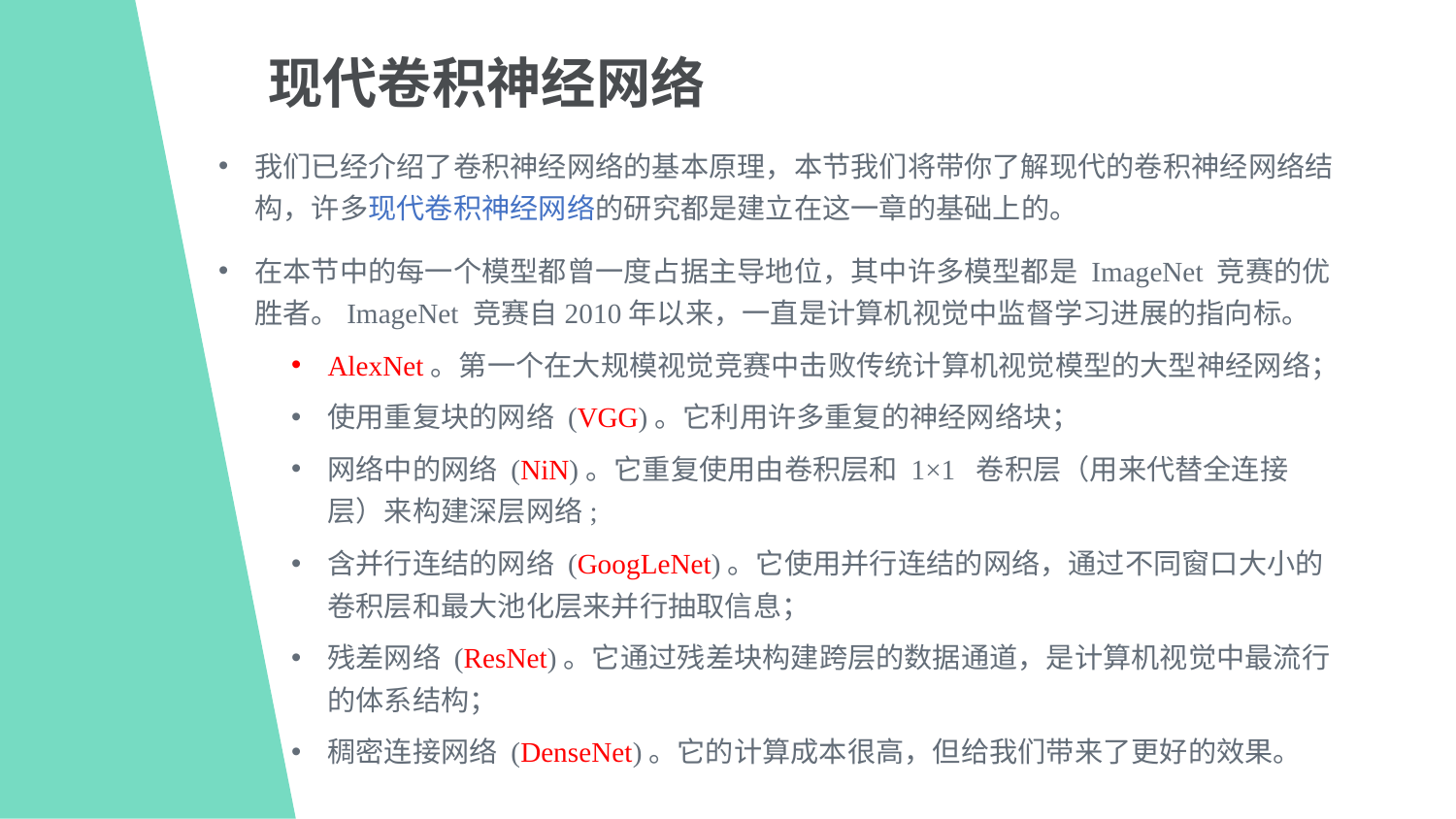

现代卷积神经网络
我们已经介绍了卷积神经网络的基本原理，本节我们将带你了解现代的卷积神经网络结构，许多现代卷积神经网络的研究都是建立在这一章的基础上的。
在本节中的每一个模型都曾一度占据主导地位，其中许多模型都是 ImageNet 竞赛的优胜者。ImageNet 竞赛自2010年以来，一直是计算机视觉中监督学习进展的指向标。
AlexNet。第一个在大规模视觉竞赛中击败传统计算机视觉模型的大型神经网络；
使用重复块的网络 (VGG)。它利用许多重复的神经网络块；
网络中的网络 (NiN)。它重复使用由卷积层和 1×1  卷积层（用来代替全连接层）来构建深层网络;
含并行连结的网络 (GoogLeNet)。它使用并行连结的网络，通过不同窗口大小的卷积层和最大池化层来并行抽取信息；
残差网络 (ResNet)。它通过残差块构建跨层的数据通道，是计算机视觉中最流行的体系结构；
稠密连接网络 (DenseNet)。它的计算成本很高，但给我们带来了更好的效果。